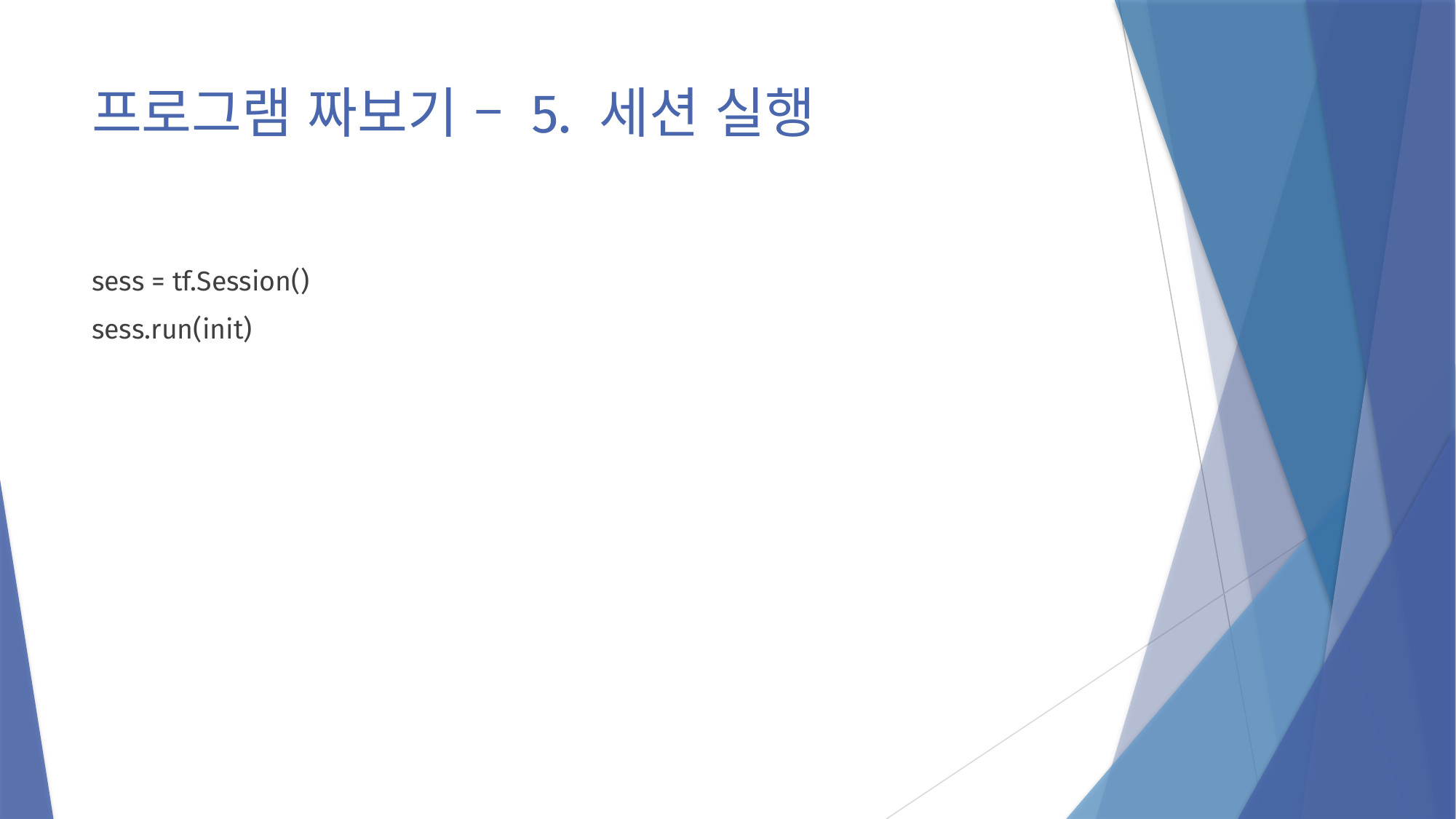

# 프로그램 짜보기 – 5. 세션 실행
sess = tf.Session()
sess.run(init)